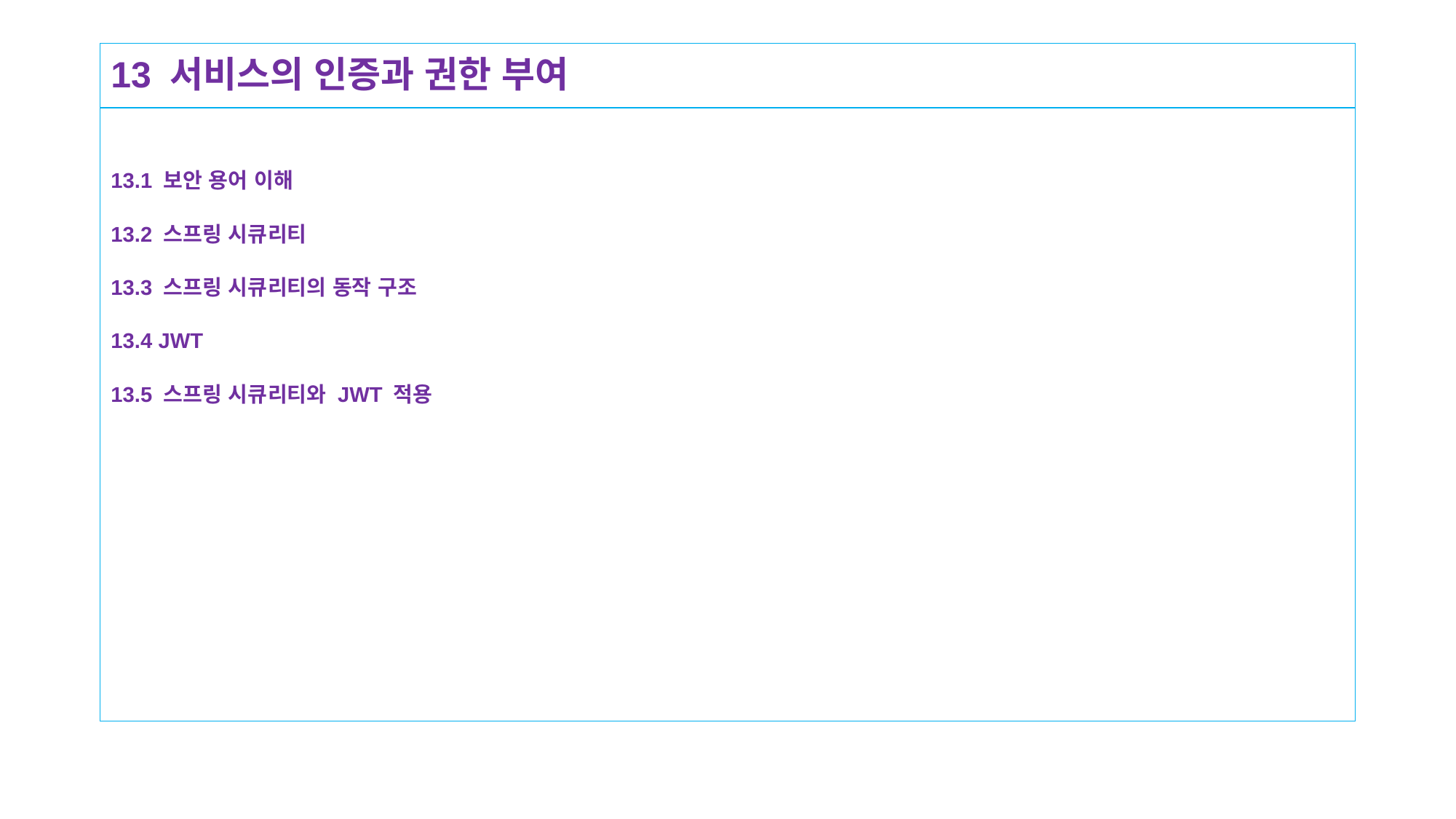

# 13 서비스의 인증과 권한 부여

13.1 보안 용어 이해
13.2 스프링 시큐리티
13.3 스프링 시큐리티의 동작 구조
13.4 JWT
13.5 스프링 시큐리티와 JWT 적용